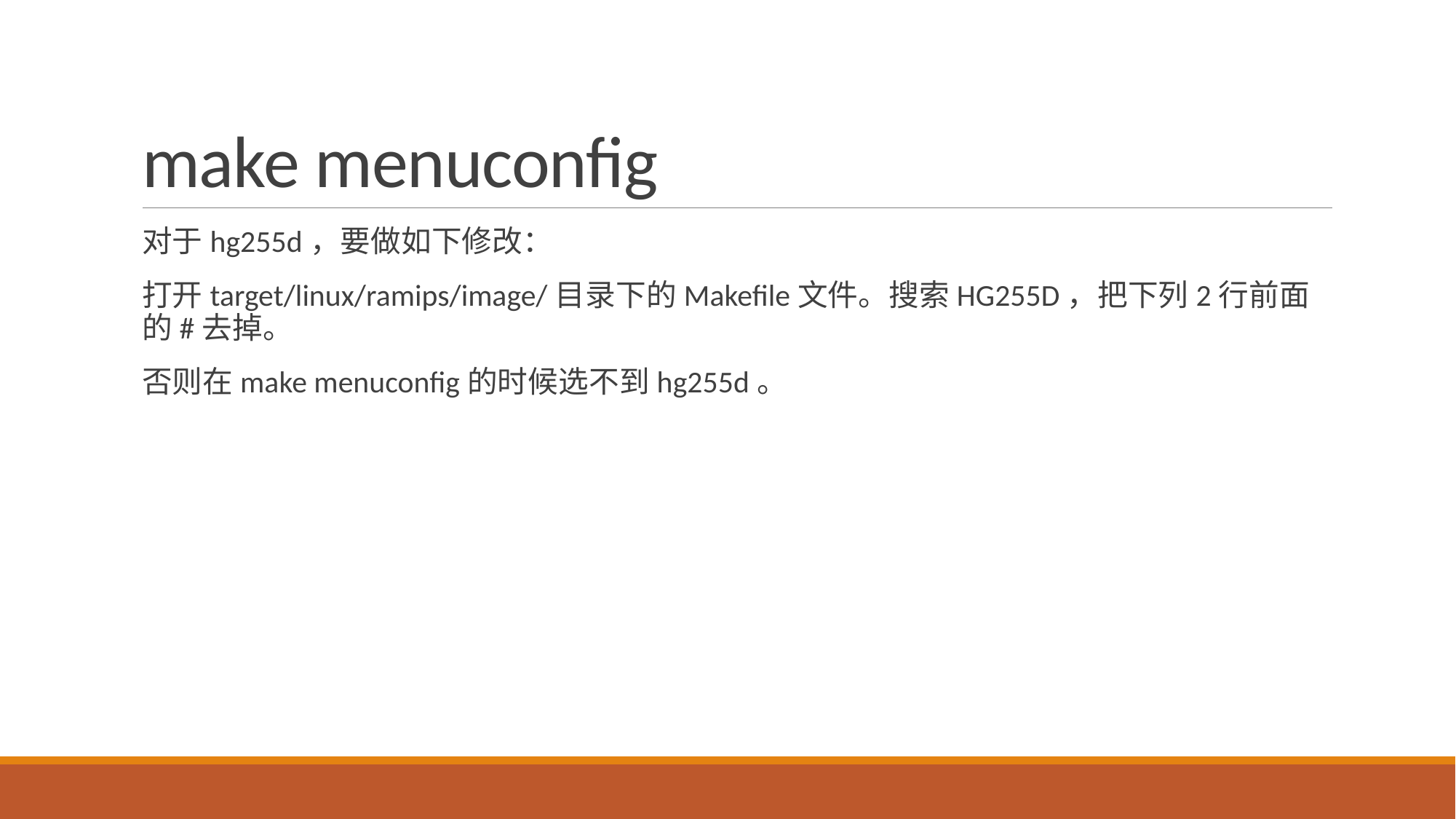

# make menuconfig
对于hg255d，要做如下修改：
打开target/linux/ramips/image/目录下的Makefile文件。搜索HG255D，把下列2行前面的#去掉。
否则在make menuconfig的时候选不到hg255d。